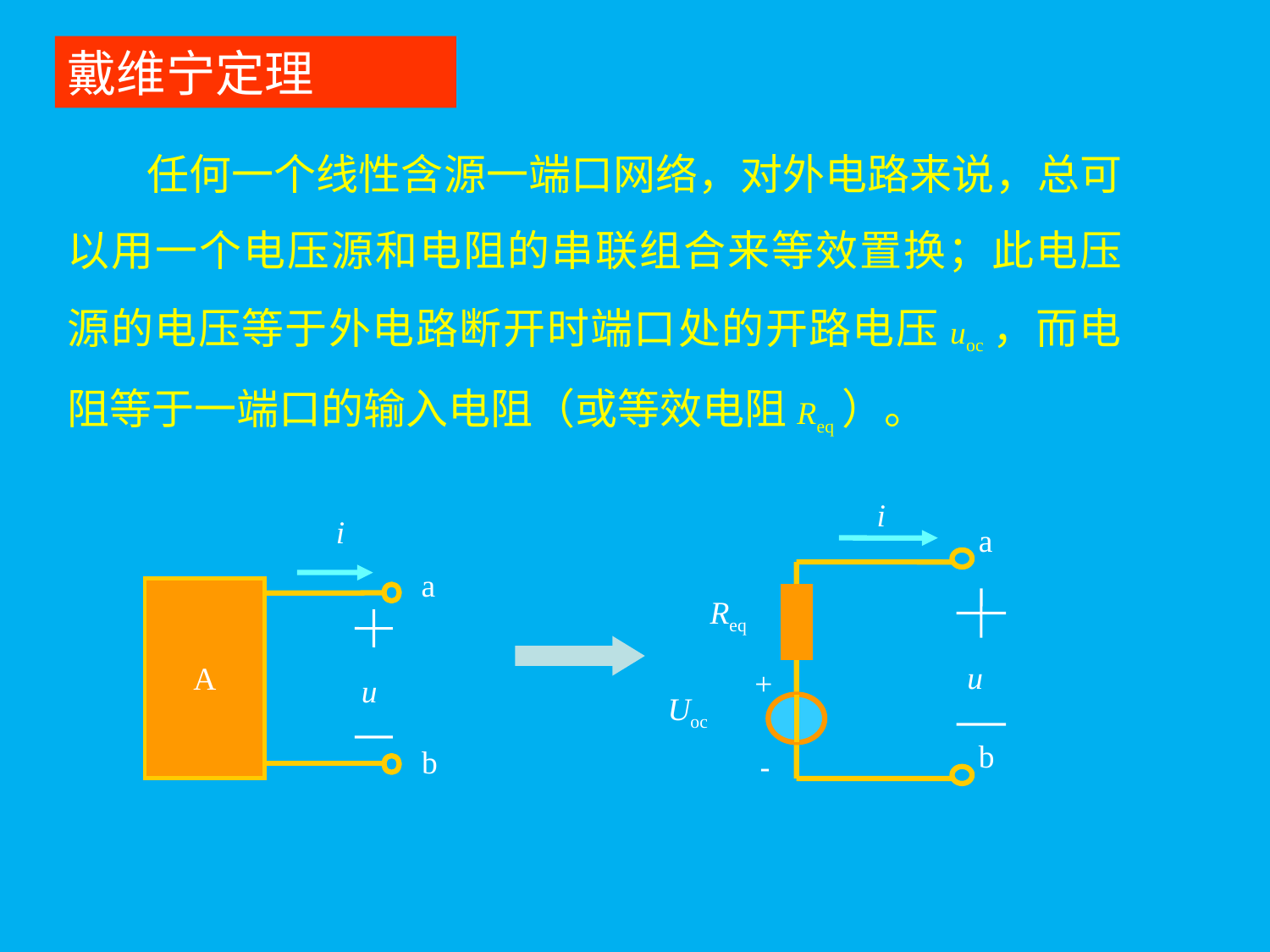

戴维宁定理
任何一个线性含源一端口网络，对外电路来说，总可以用一个电压源和电阻的串联组合来等效置换；此电压源的电压等于外电路断开时端口处的开路电压uoc，而电阻等于一端口的输入电阻（或等效电阻Req）。
i
a

Req

u
+
Uoc

-
b

i
a

A
u
b